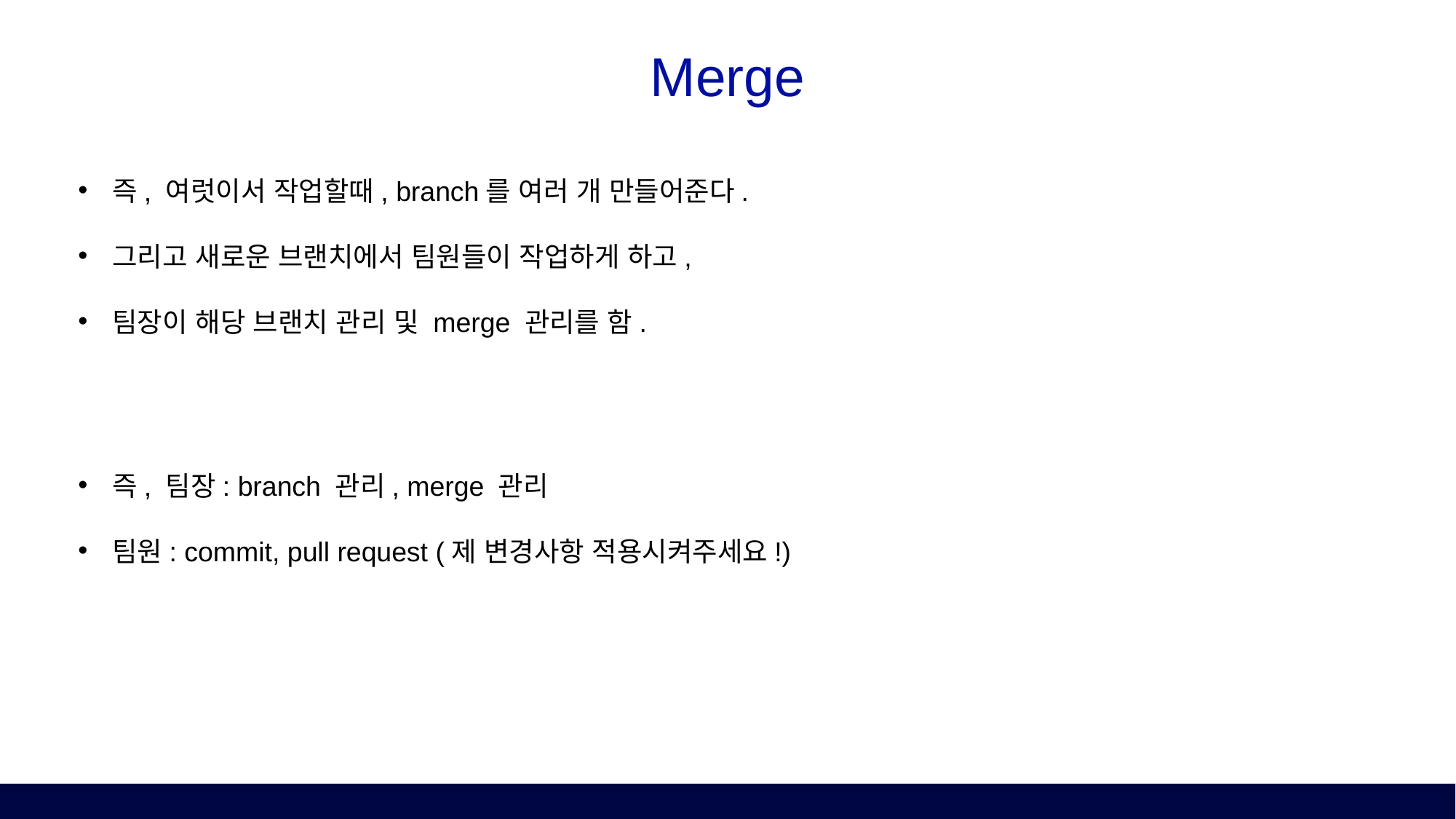

# Merge
즉, 여럿이서 작업할때, branch를 여러 개 만들어준다.

그리고 새로운 브랜치에서 팀원들이 작업하게 하고,

팀장이 해당 브랜치 관리 및 merge 관리를 함.

즉, 팀장: branch 관리, merge 관리

팀원: commit, pull request (제 변경사항 적용시켜주세요!)